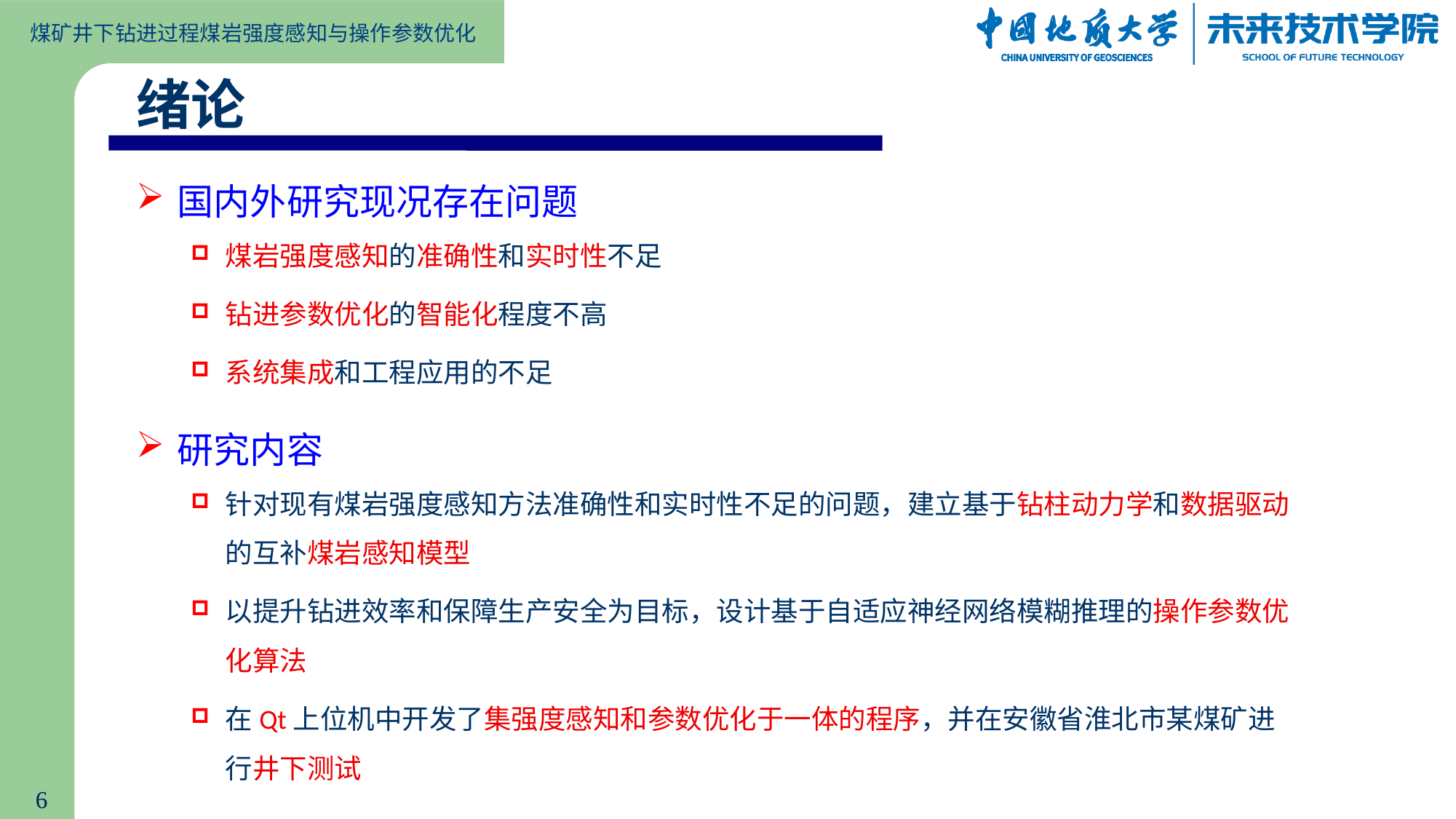

绪论
国内外研究现况存在问题
煤岩强度感知的准确性和实时性不足
钻进参数优化的智能化程度不高
系统集成和工程应用的不足
研究内容
针对现有煤岩强度感知方法准确性和实时性不足的问题，建立基于钻柱动力学和数据驱动的互补煤岩感知模型
以提升钻进效率和保障生产安全为目标，设计基于自适应神经网络模糊推理的操作参数优化算法
在Qt上位机中开发了集强度感知和参数优化于一体的程序，并在安徽省淮北市某煤矿进行井下测试
6